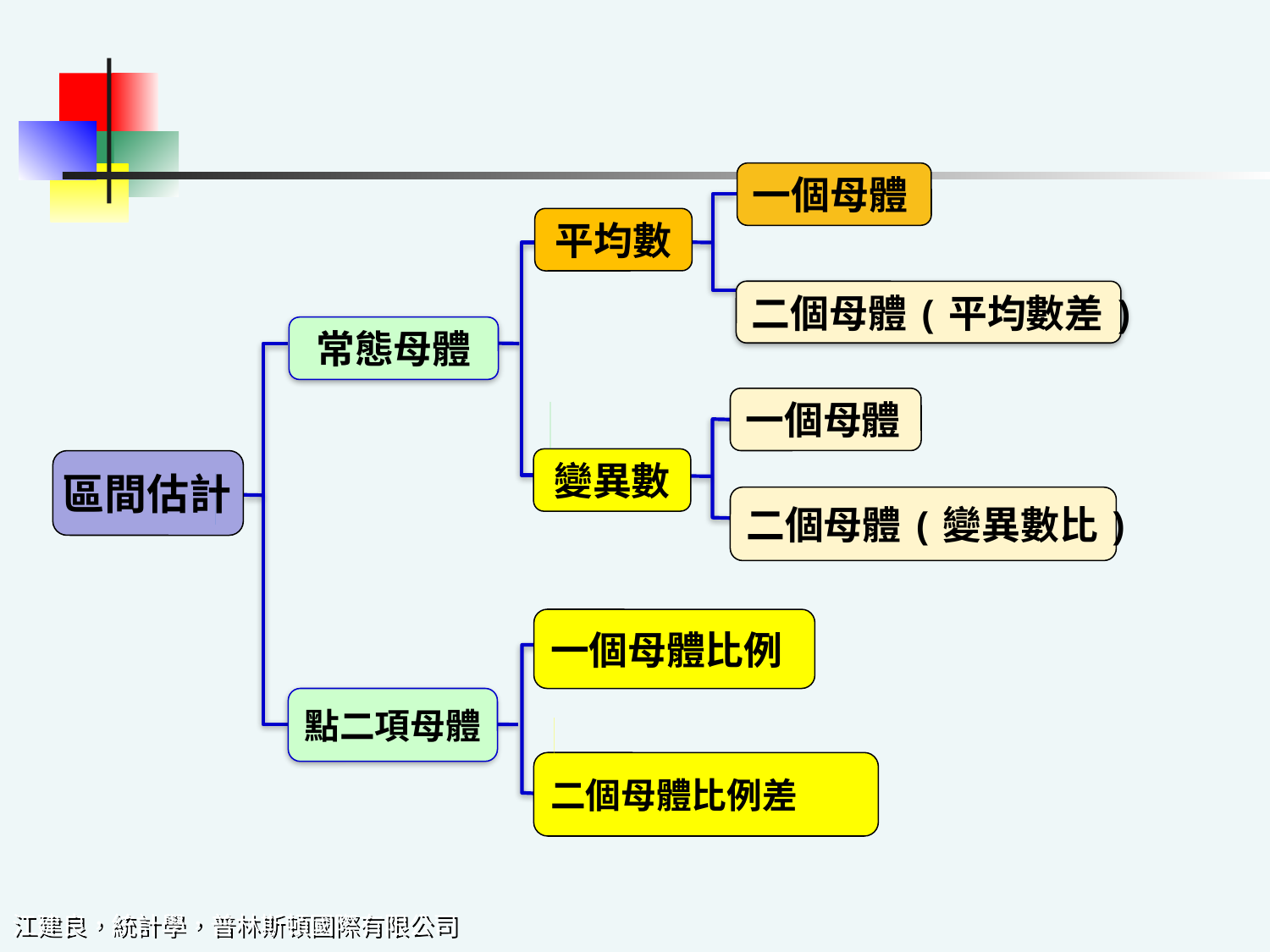

#
一個母體
二個母體(平均數差)
一個母體
二個母體(變異數比)

平均數

變異數
一個母體比例

二個母體比例差

常態母體
點二項母體

區間估計

江建良，統計學，普林斯頓國際有限公司